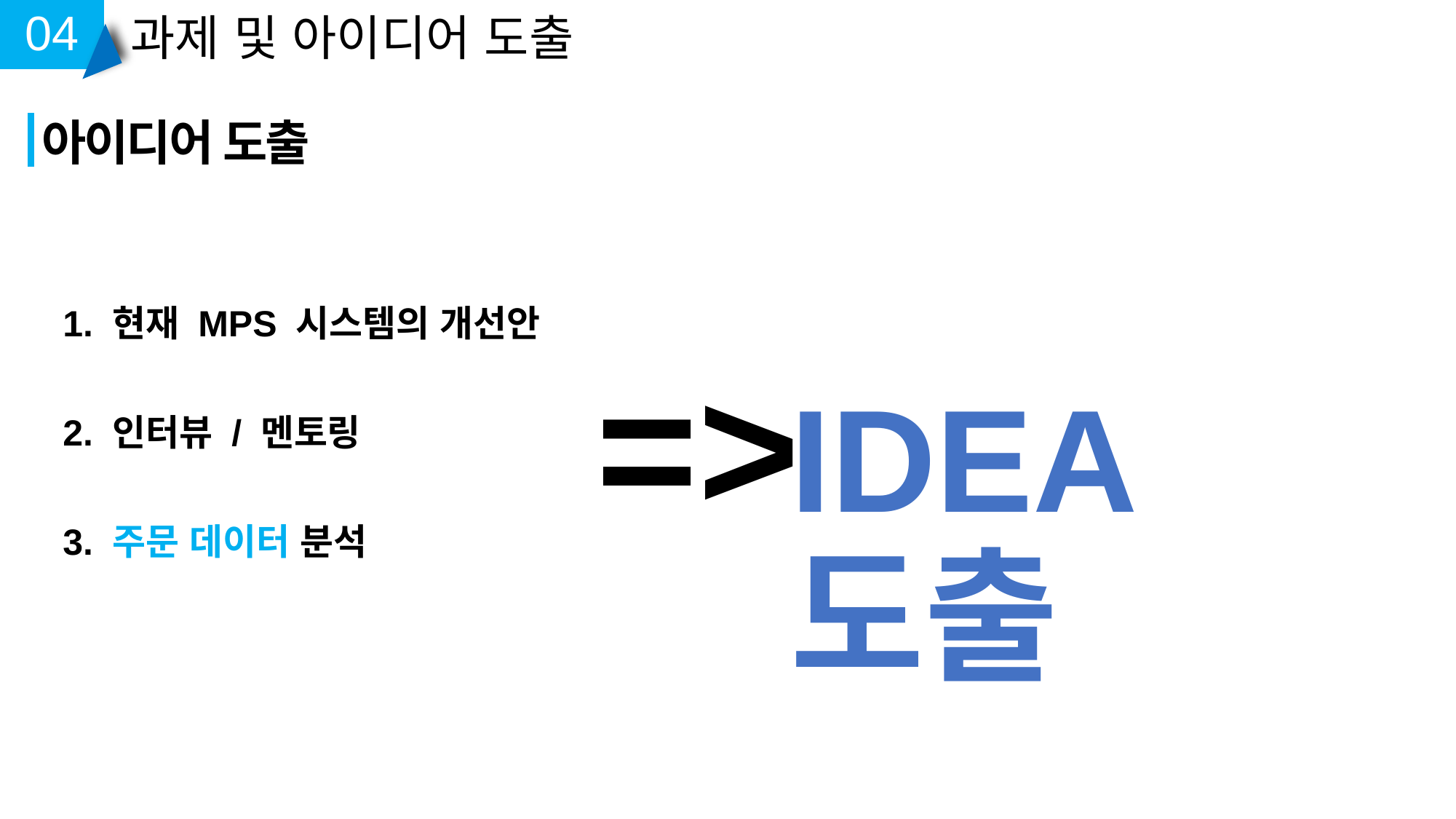

04
과제 및 아이디어 도출

아이디어 도출
1. 현재 MPS 시스템의 개선안

2. 인터뷰 / 멘토링

3. 주문 데이터 분석

=>
IDEA 도출